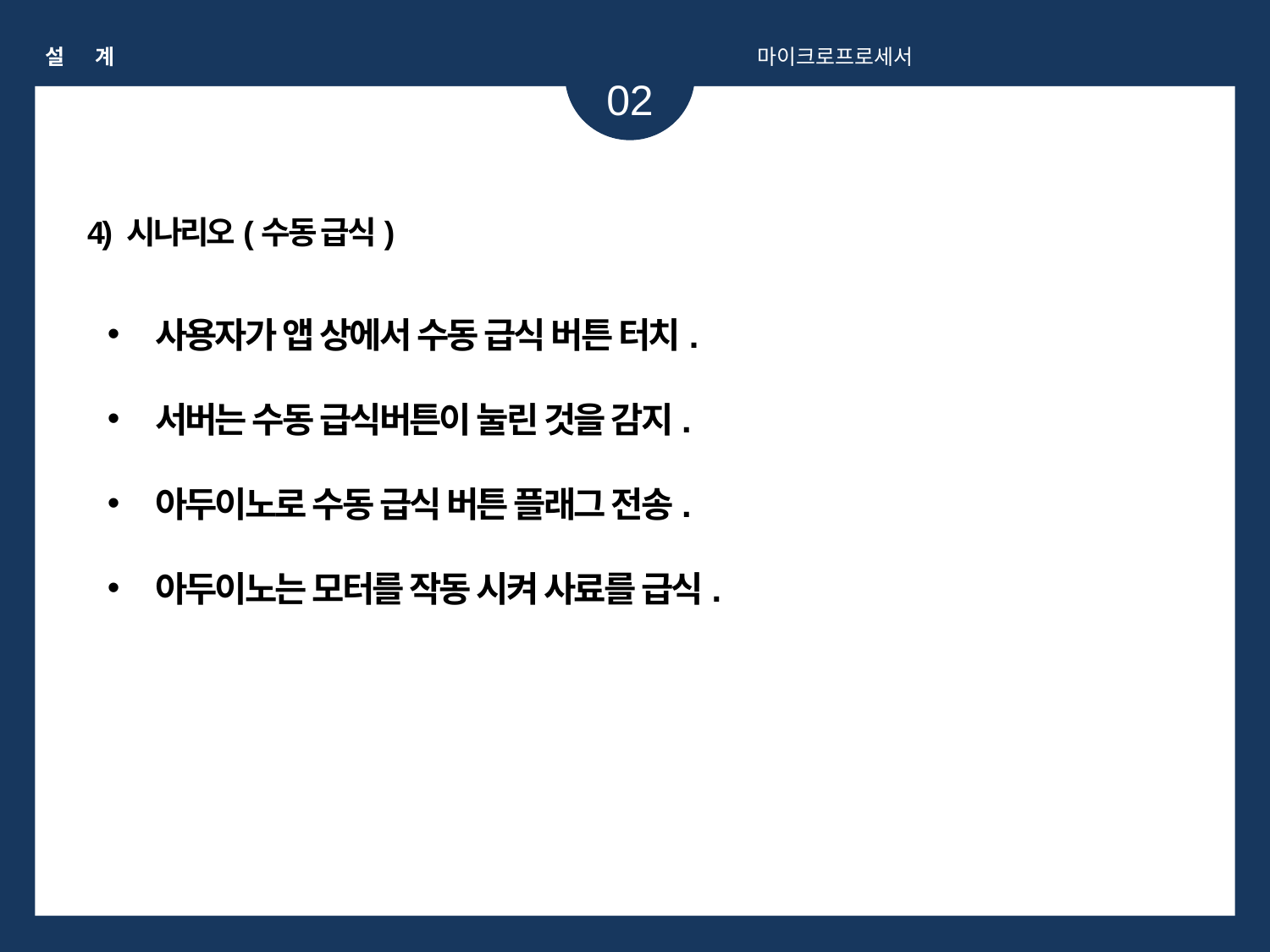

설          계
마이크로프로세서
02

4) 시나리오(수동 급식)
사용자가 앱 상에서 수동 급식 버튼 터치.
서버는 수동 급식버튼이 눌린 것을 감지.
아두이노로 수동 급식 버튼 플래그 전송.
아두이노는 모터를 작동 시켜 사료를 급식.